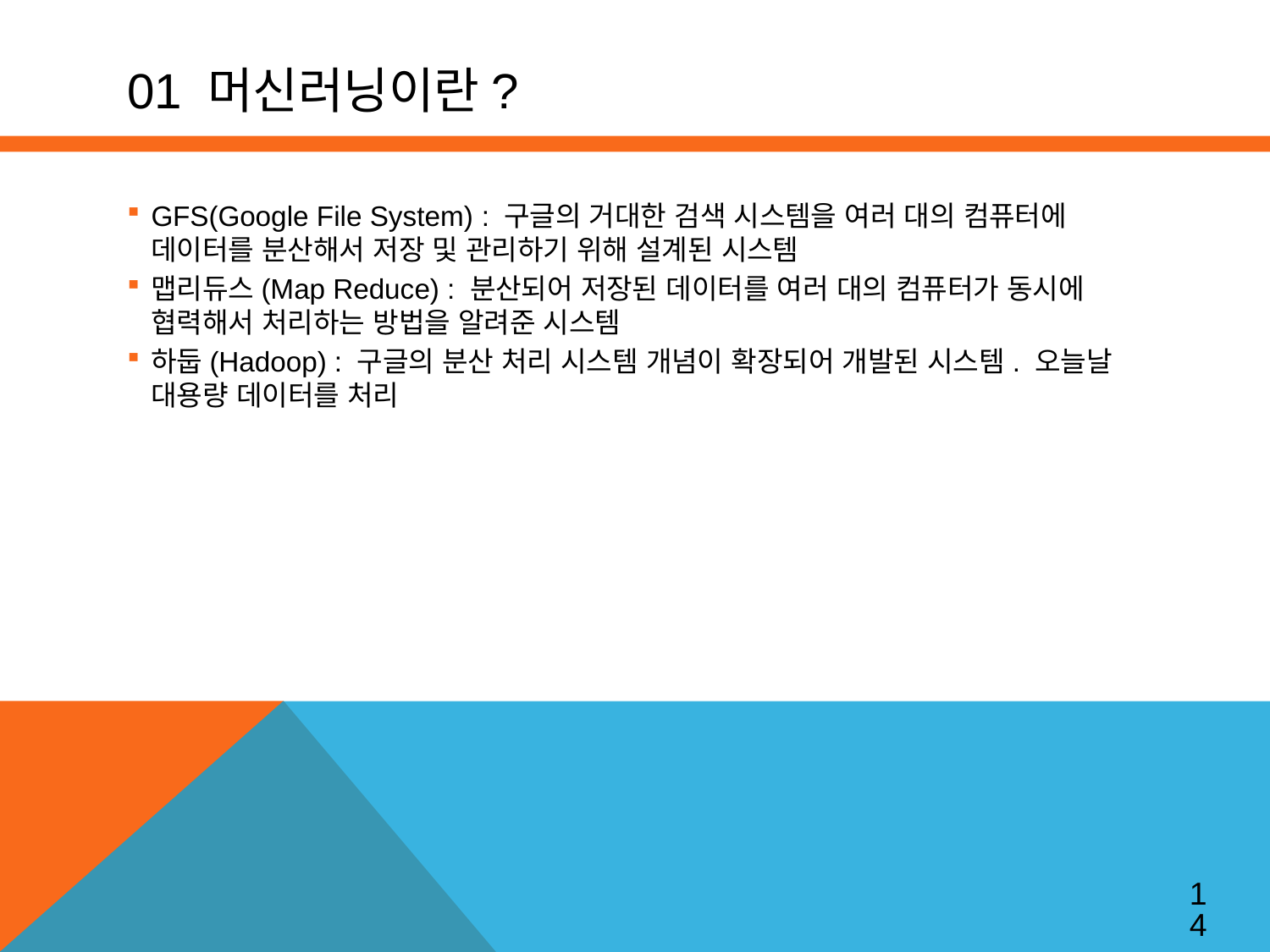

# 01 머신러닝이란?

GFS(Google File System) : 구글의 거대한 검색 시스템을 여러 대의 컴퓨터에 데이터를 분산해서 저장 및 관리하기 위해 설계된 시스템
맵리듀스(Map Reduce) : 분산되어 저장된 데이터를 여러 대의 컴퓨터가 동시에 협력해서 처리하는 방법을 알려준 시스템
하둡(Hadoop) : 구글의 분산 처리 시스템 개념이 확장되어 개발된 시스템. 오늘날 대용량 데이터를 처리
14